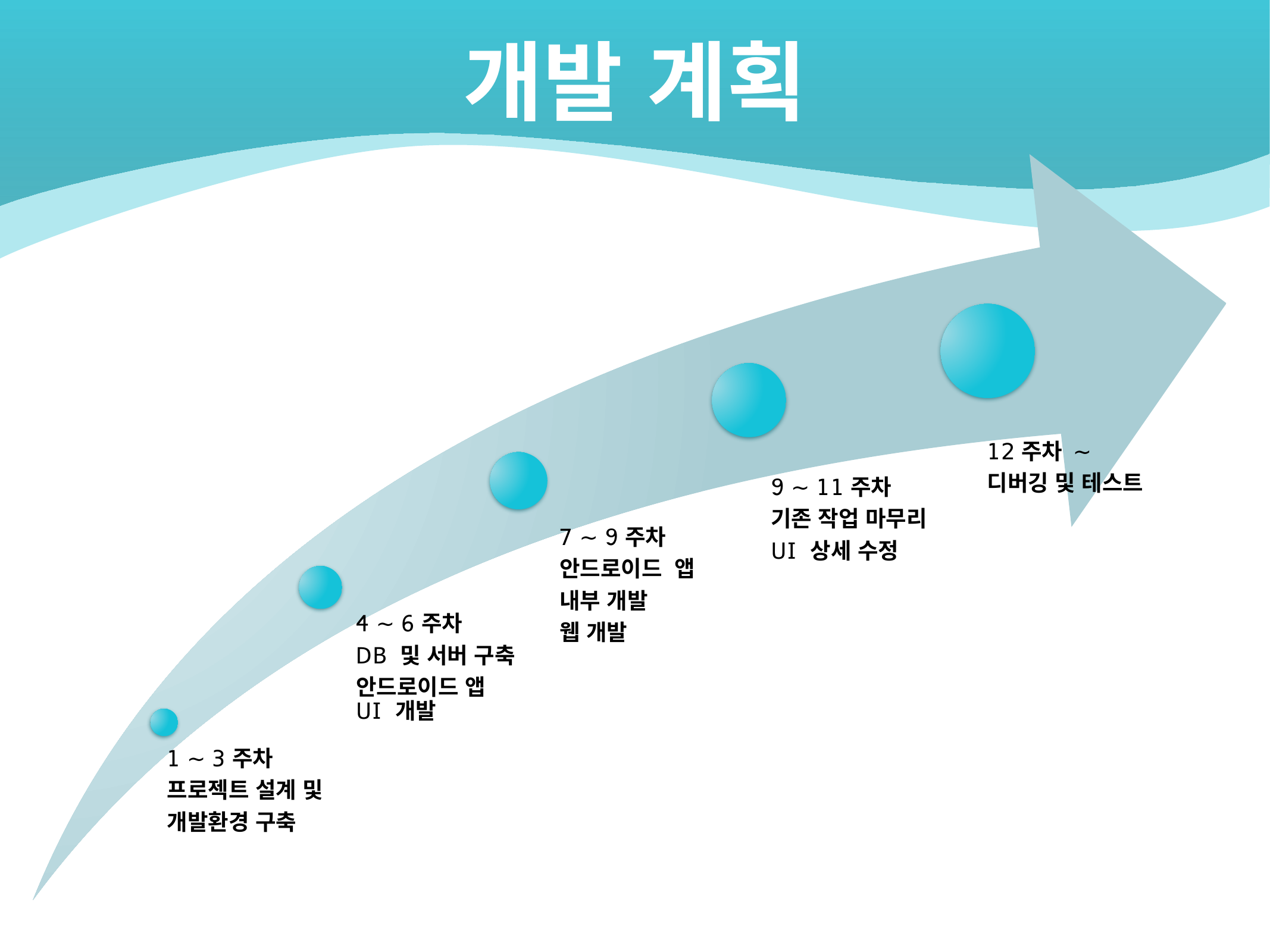

# 개발 계획
1 ~ 3주차
프로젝트 설계 및
개발환경 구축
4 ~ 6주차
DB 및 서버 구축
안드로이드 앱   UI 개발
7 ~ 9주차
안드로이드  앱
내부 개발
웹 개발
9 ~ 11주차
기존 작업 마무리
UI 상세 수정
12주차 ~
디버깅 및 테스트